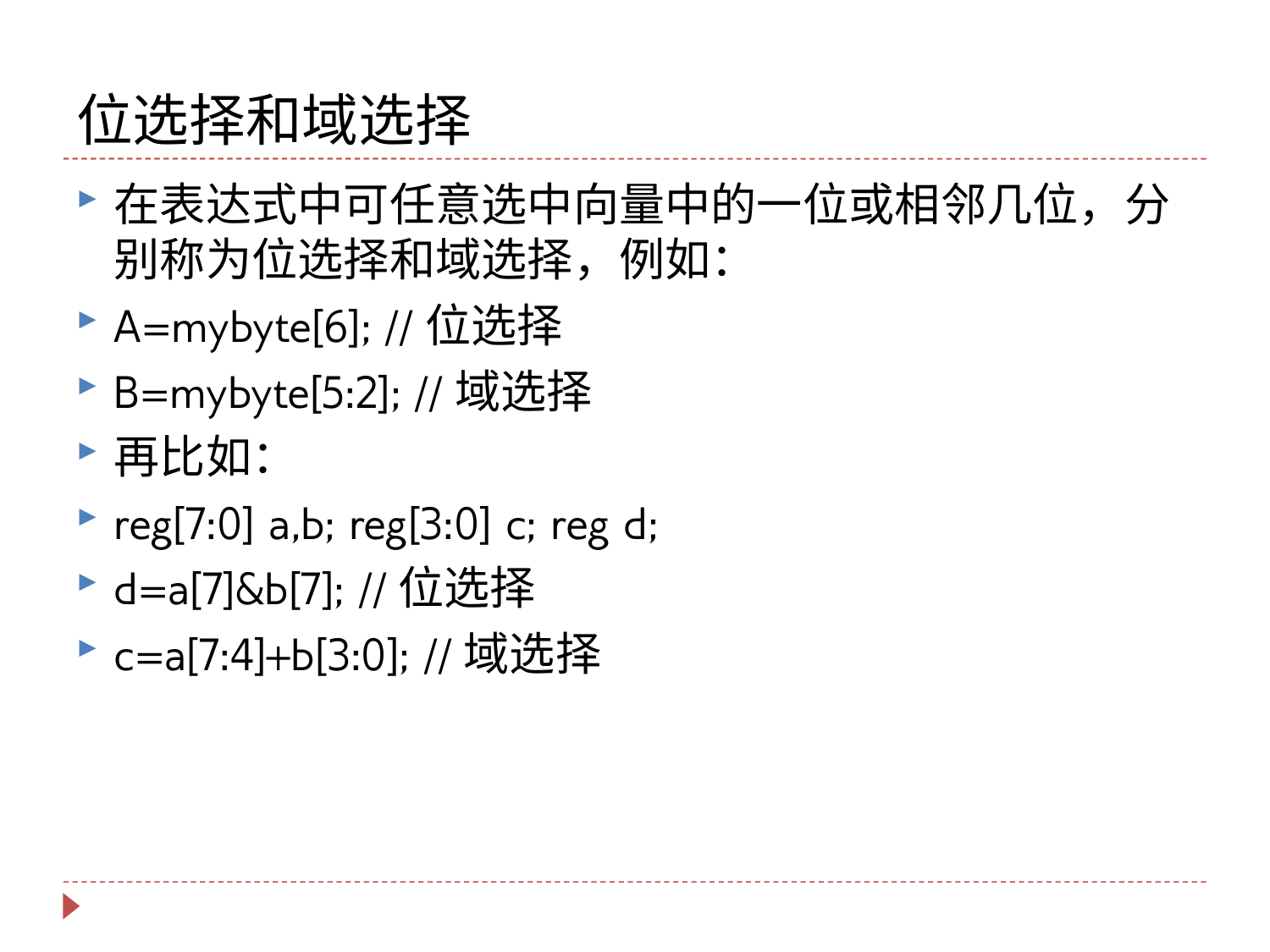

# 位选择和域选择
在表达式中可任意选中向量中的一位或相邻几位，分别称为位选择和域选择，例如：
A=mybyte[6]; //位选择
B=mybyte[5:2]; //域选择
再比如：
reg[7:0] a,b; reg[3:0] c; reg d;
d=a[7]&b[7]; //位选择
c=a[7:4]+b[3:0]; //域选择